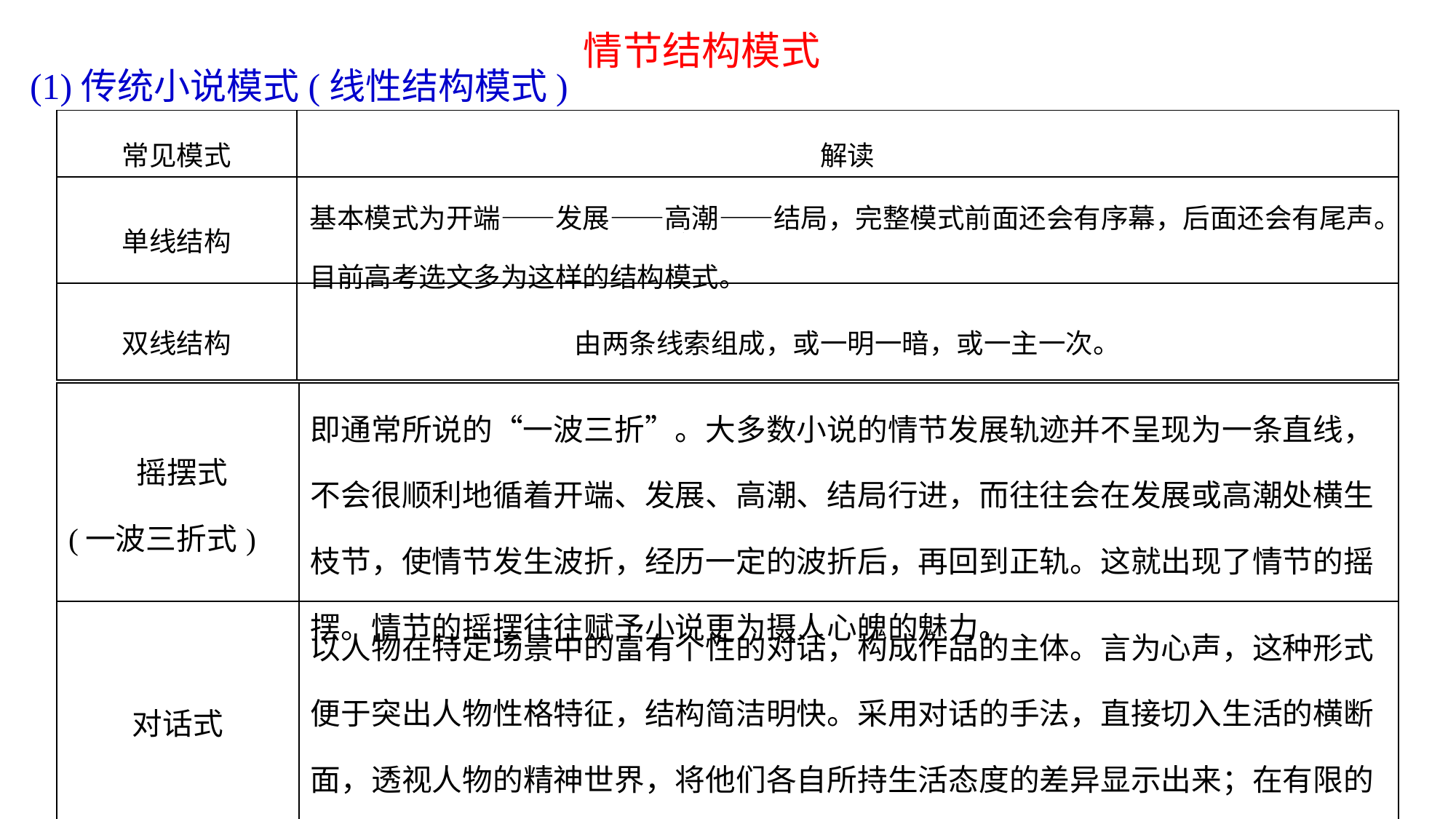

情节结构模式
(1)传统小说模式(线性结构模式)
| 常见模式 | 解读 |
| --- | --- |
| 单线结构 | 基本模式为开端——发展——高潮——结局，完整模式前面还会有序幕，后面还会有尾声。目前高考选文多为这样的结构模式。 |
| 双线结构 | 由两条线索组成，或一明一暗，或一主一次。 |

| 摇摆式 (一波三折式) | 即通常所说的“一波三折”。大多数小说的情节发展轨迹并不呈现为一条直线，不会很顺利地循着开端、发展、高潮、结局行进，而往往会在发展或高潮处横生枝节，使情节发生波折，经历一定的波折后，再回到正轨。这就出现了情节的摇摆。情节的摇摆往往赋予小说更为摄人心魄的魅力。 |
| --- | --- |
| 对话式 | 以人物在特定场景中的富有个性的对话，构成作品的主体。言为心声，这种形式便于突出人物性格特征，结构简洁明快。采用对话的手法，直接切入生活的横断面，透视人物的精神世界，将他们各自所持生活态度的差异显示出来；在有限的篇幅里，折射出较丰富的思想。 |